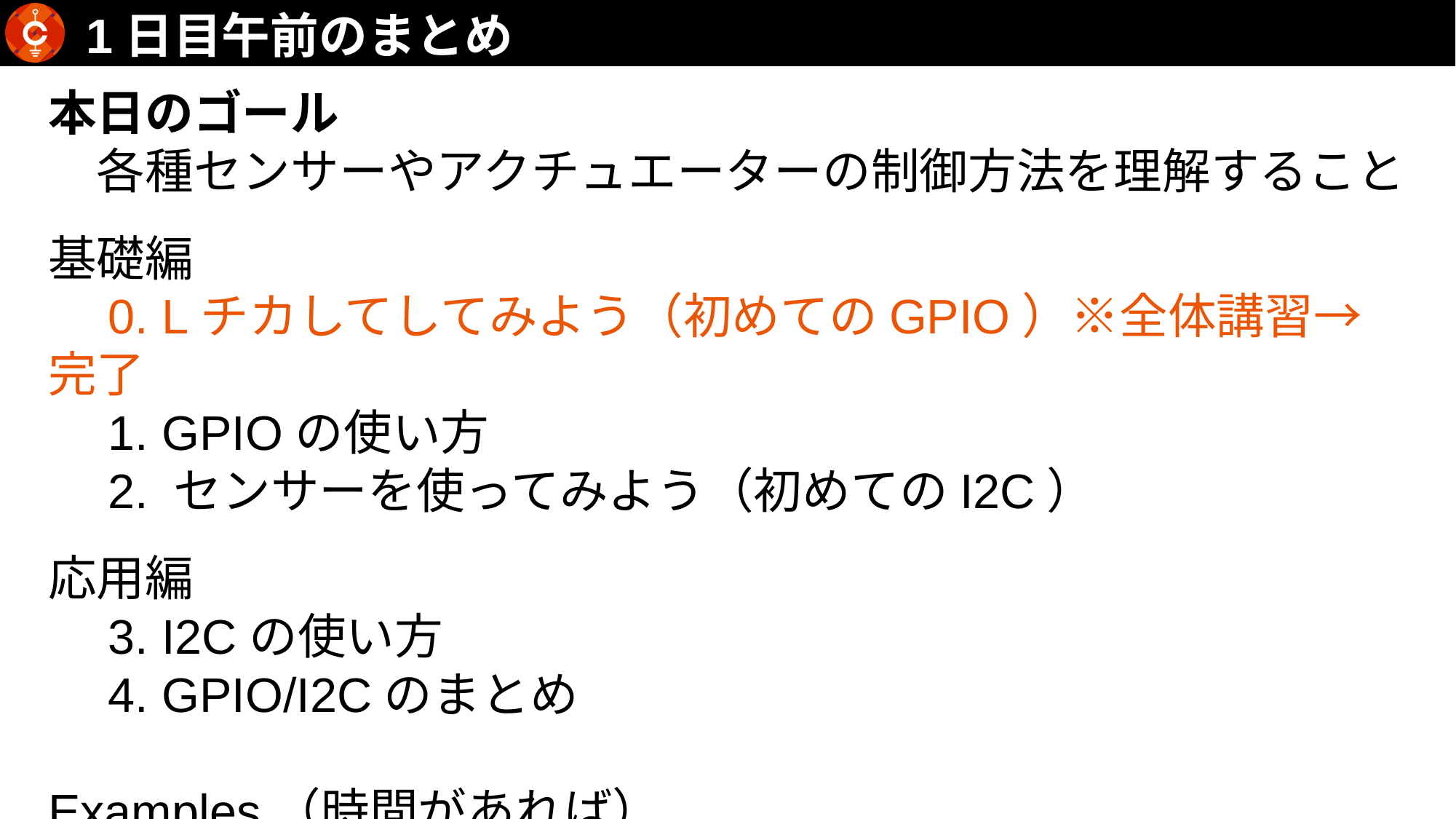

1日目午前のまとめ
本日のゴール
　各種センサーやアクチュエーターの制御方法を理解すること

基礎編
　0. Lチカしてしてみよう（初めてのGPIO）※全体講習→完了
　1. GPIOの使い方
　2. センサーを使ってみよう（初めてのI2C）
応用編
　3. I2Cの使い方
　4. GPIO/I2Cのまとめ

Examples（時間があれば）